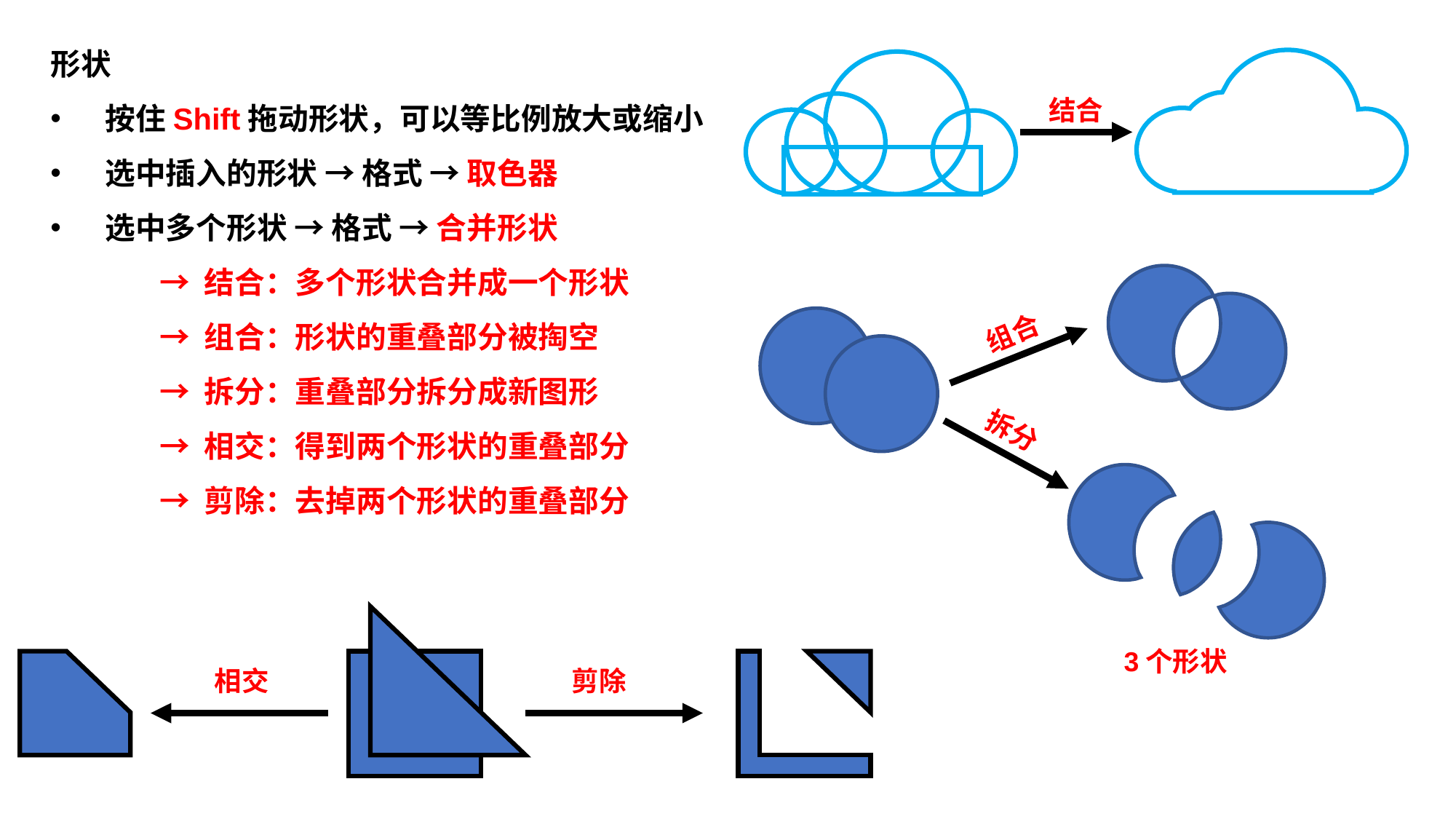

形状
按住Shift拖动形状，可以等比例放大或缩小
选中插入的形状 → 格式 → 取色器
选中多个形状 → 格式 → 合并形状
	→ 结合：多个形状合并成一个形状
	→ 组合：形状的重叠部分被掏空
	→ 拆分：重叠部分拆分成新图形
    	→ 相交：得到两个形状的重叠部分
	→ 剪除：去掉两个形状的重叠部分

结合

组合

拆分

3个形状

相交
剪除